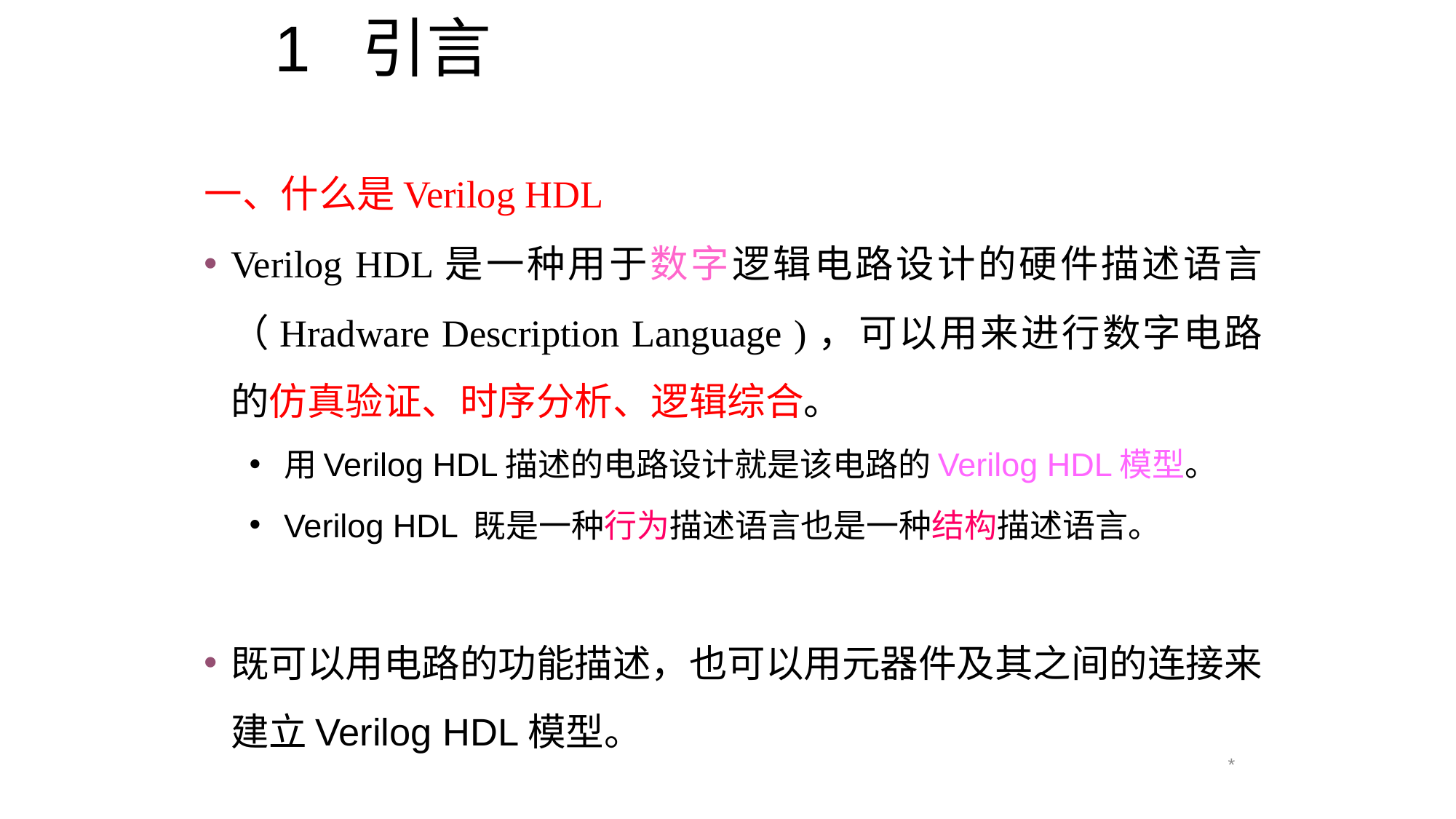

# 1  引言
一、什么是Verilog HDL
Verilog HDL是一种用于数字逻辑电路设计的硬件描述语言（Hradware Description Language )，可以用来进行数字电路的仿真验证、时序分析、逻辑综合。
用Verilog HDL描述的电路设计就是该电路的Verilog HDL模型。
Verilog HDL 既是一种行为描述语言也是一种结构描述语言。

既可以用电路的功能描述，也可以用元器件及其之间的连接来建立Verilog HDL模型。
*